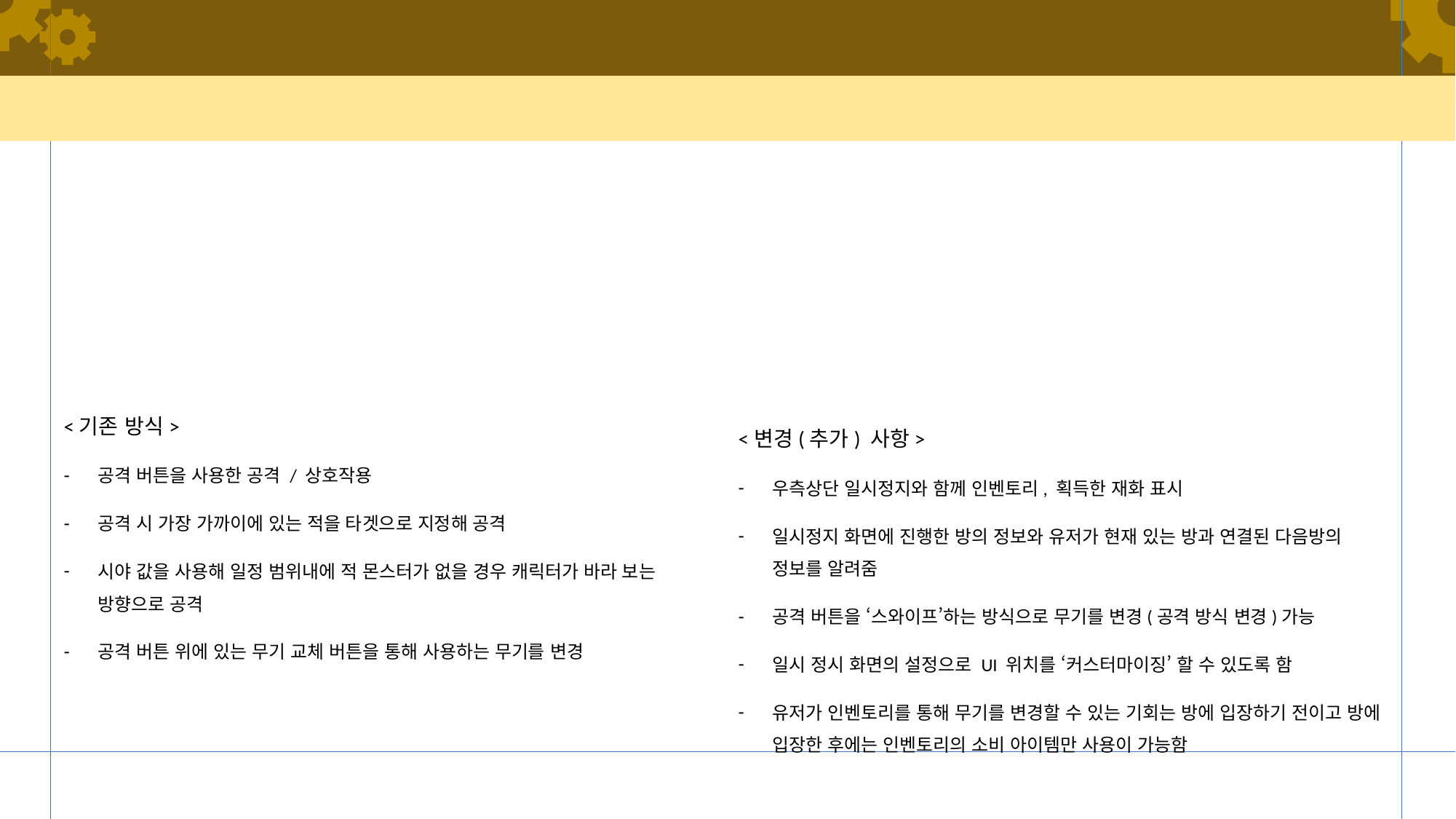

#

<기존 방식>
공격 버튼을 사용한 공격 / 상호작용
공격 시 가장 가까이에 있는 적을 타겟으로 지정해 공격
시야 값을 사용해 일정 범위내에 적 몬스터가 없을 경우 캐릭터가 바라 보는 방향으로 공격
공격 버튼 위에 있는 무기 교체 버튼을 통해 사용하는 무기를 변경
<변경(추가) 사항>
우측상단 일시정지와 함께 인벤토리, 획득한 재화 표시
일시정지 화면에 진행한 방의 정보와 유저가 현재 있는 방과 연결된 다음방의 정보를 알려줌
공격 버튼을 ‘스와이프’하는 방식으로 무기를 변경(공격 방식 변경)가능
일시 정시 화면의 설정으로 UI 위치를 ‘커스터마이징’ 할 수 있도록 함
유저가 인벤토리를 통해 무기를 변경할 수 있는 기회는 방에 입장하기 전이고 방에 입장한 후에는 인벤토리의 소비 아이템만 사용이 가능함